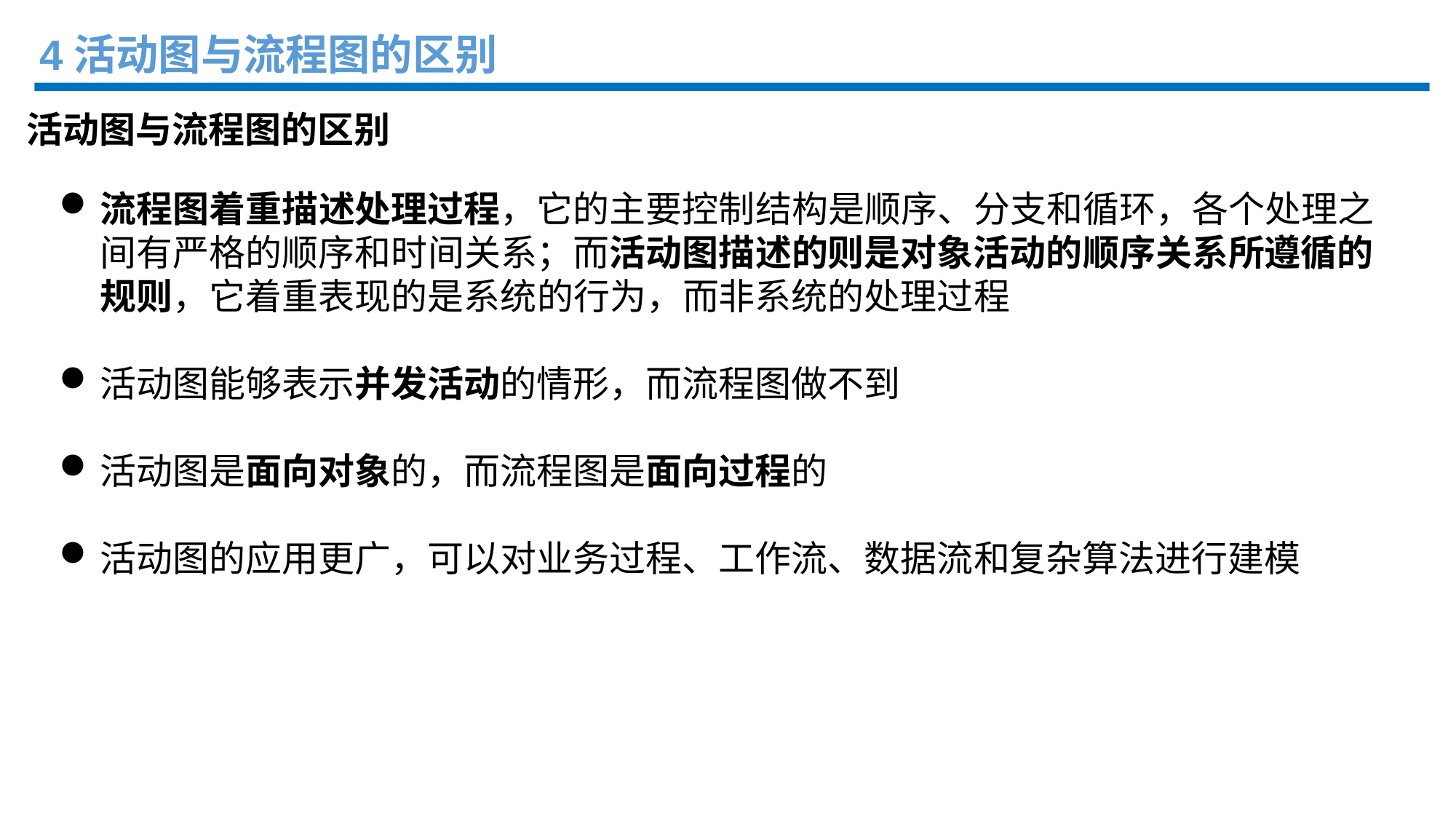

4活动图与流程图的区别
活动图与流程图的区别

流程图着重描述处理过程，它的主要控制结构是顺序、分支和循环，各个处理之间有严格的顺序和时间关系；而活动图描述的则是对象活动的顺序关系所遵循的规则，它着重表现的是系统的行为，而非系统的处理过程

活动图能够表示并发活动的情形，而流程图做不到

活动图是面向对象的，而流程图是面向过程的

活动图的应用更广，可以对业务过程、工作流、数据流和复杂算法进行建模